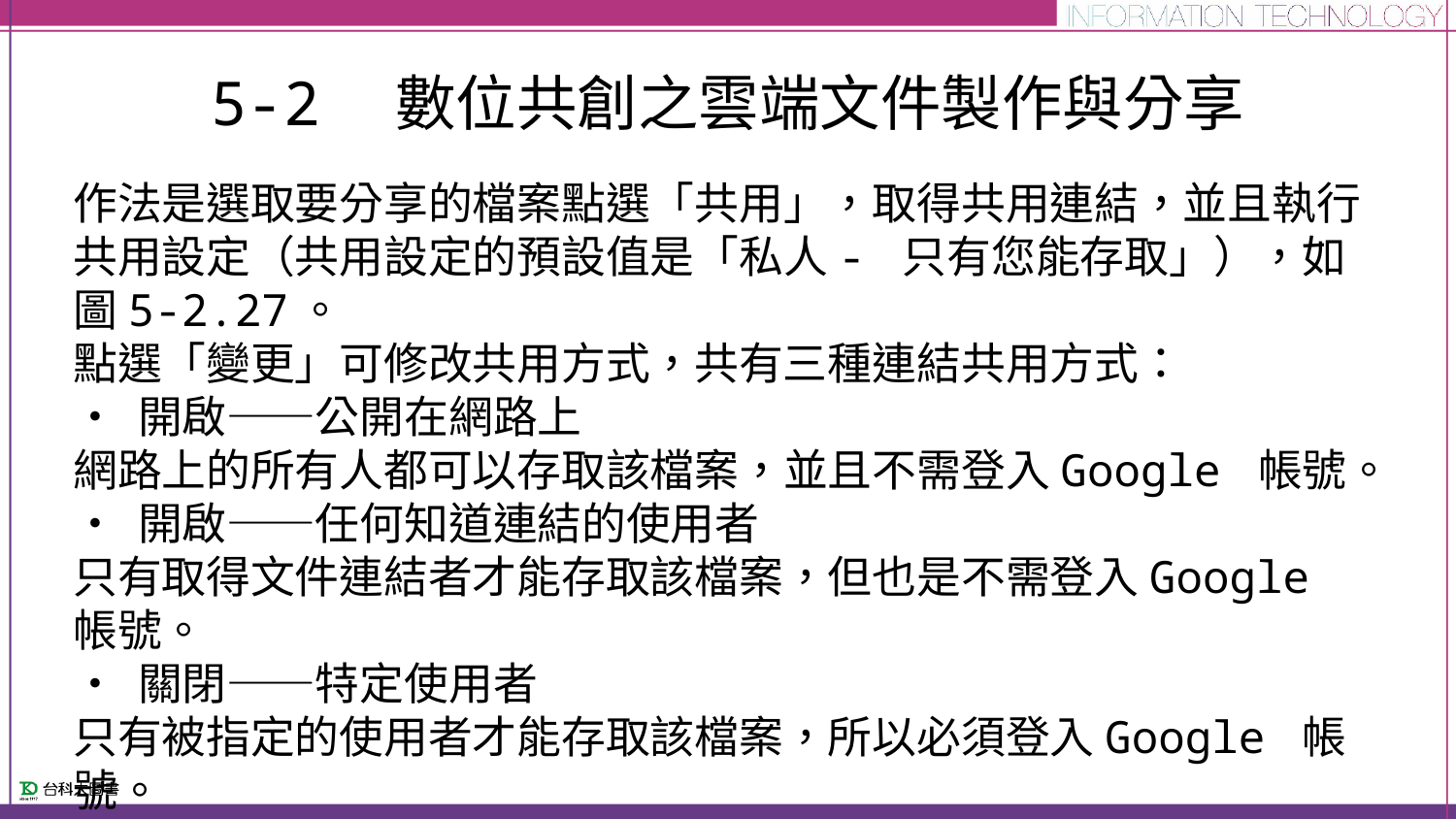

# 5-2　數位共創之雲端文件製作與分享
作法是選取要分享的檔案點選「共用」，取得共用連結，並且執行共用設定（共用設定的預設值是「私人- 只有您能存取」），如圖5-2.27。
點選「變更」可修改共用方式，共有三種連結共用方式：
• 開啟――公開在網路上
網路上的所有人都可以存取該檔案，並且不需登入Google 帳號。
• 開啟――任何知道連結的使用者
只有取得文件連結者才能存取該檔案，但也是不需登入Google 帳號。
• 關閉――特定使用者
只有被指定的使用者才能存取該檔案，所以必須登入Google 帳號。